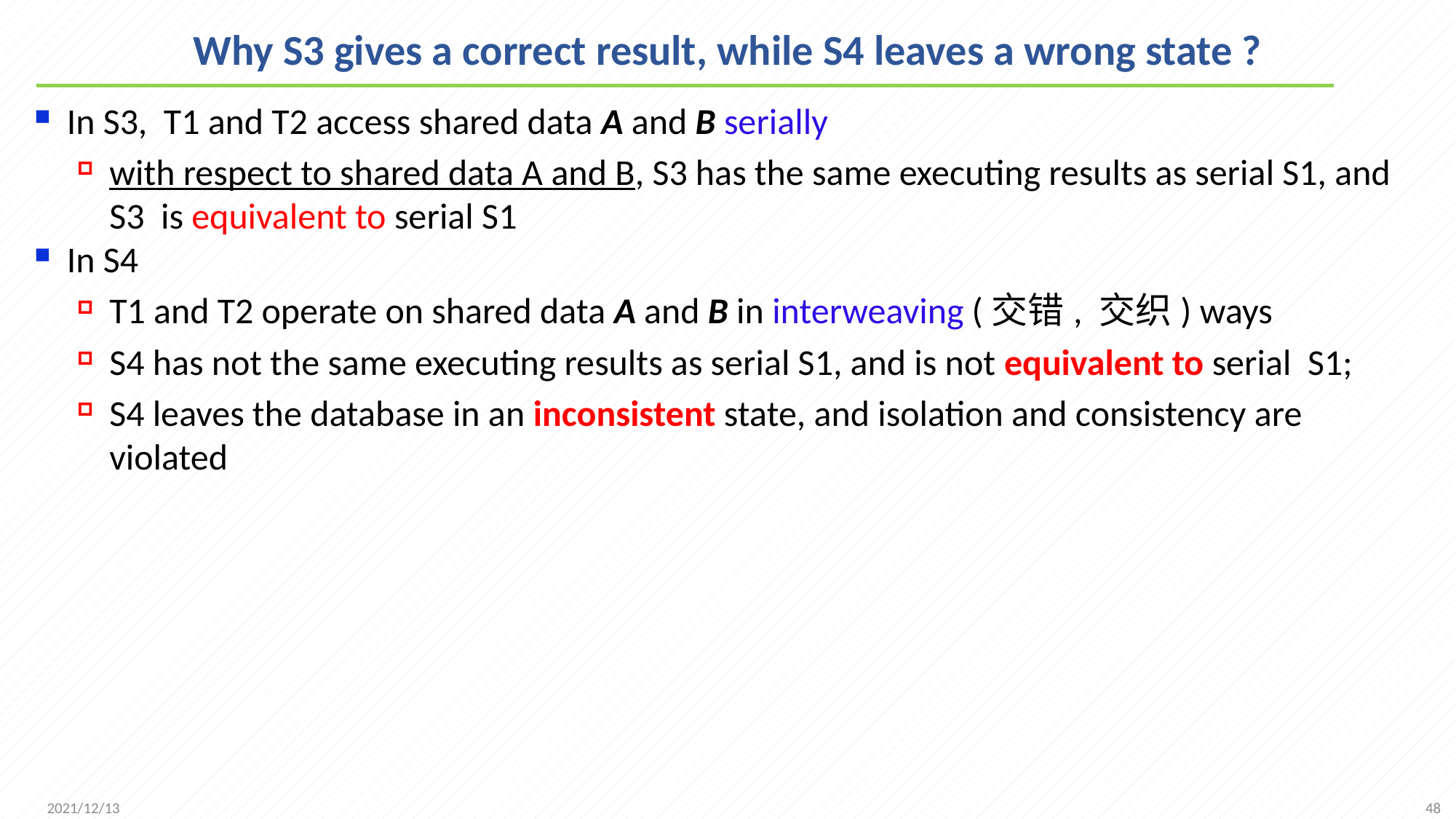

# Why S3 gives a correct result, while S4 leaves a wrong state ?
In S3,  T1 and T2 access shared data A and B serially
with respect to shared data A and B, S3 has the same executing results as serial S1, and S3  is equivalent to serial S1
In S4
T1 and T2 operate on shared data A and B in interweaving (交错, 交织) ways
S4 has not the same executing results as serial S1, and is not equivalent to serial  S1;
S4 leaves the database in an inconsistent state, and isolation and consistency are violated

48
2021/12/13